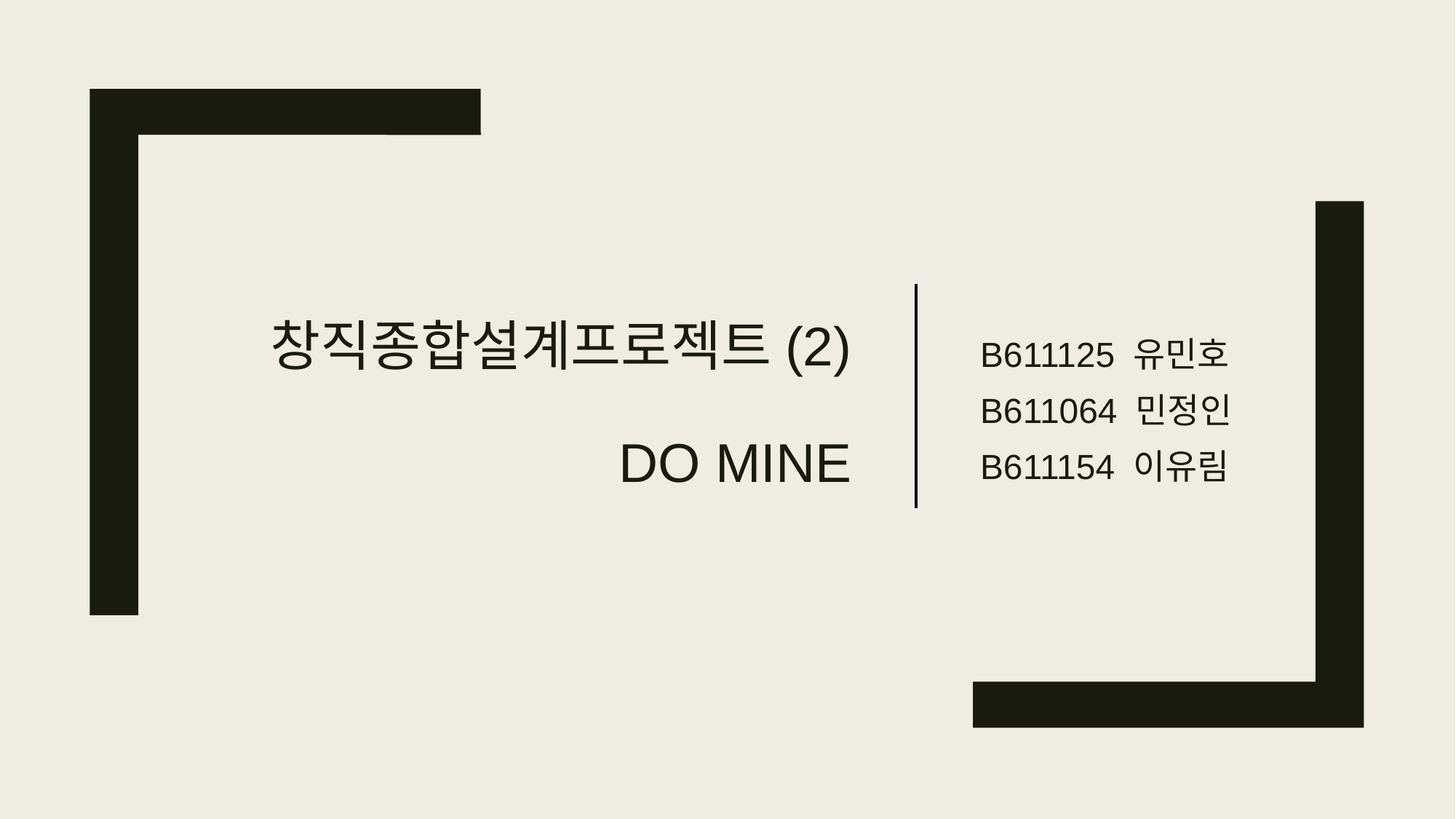

B611125 유민호
B611064 민정인
B611154 이유림
# 창직종합설계프로젝트(2) Do Mine